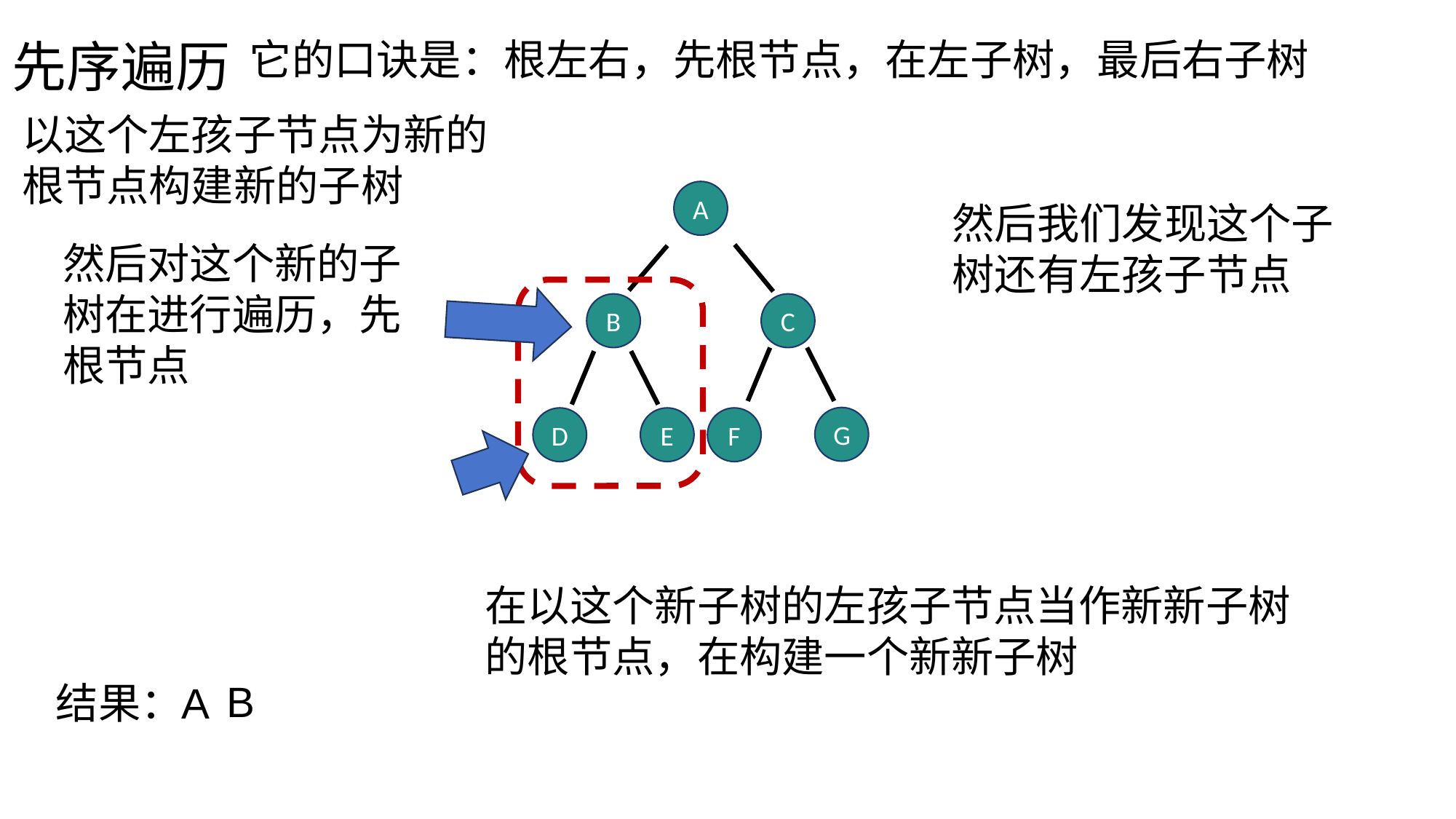

先序遍历
它的口诀是：根左右，先根节点，在左子树，最后右子树
以这个左孩子节点为新的根节点构建新的子树
A
然后我们发现这个子树还有左孩子节点
然后对这个新的子树在进行遍历，先根节点

B
C
G
D
E
F

在以这个新子树的左孩子节点当作新新子树的根节点，在构建一个新新子树
B
结果：
A